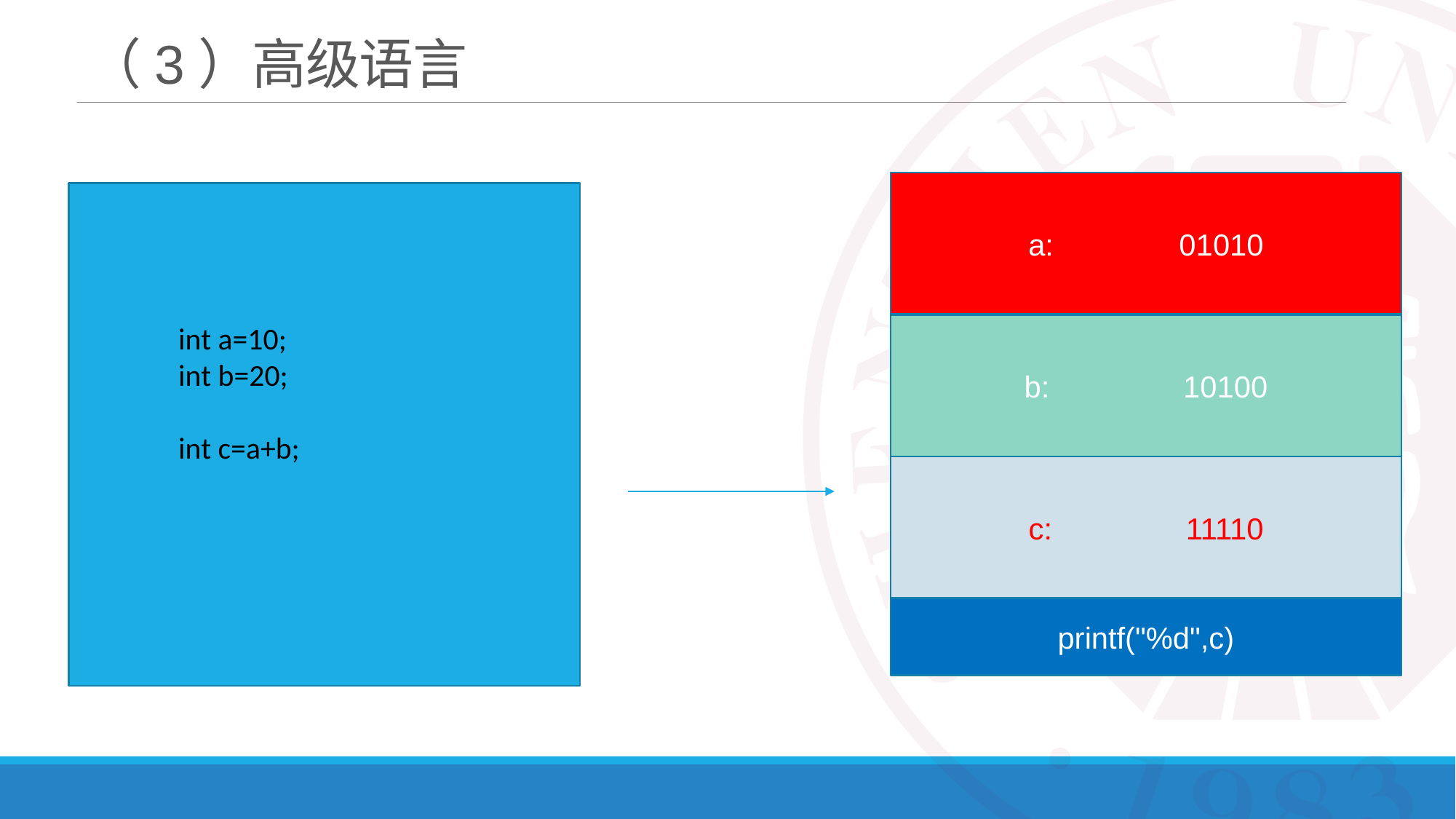

# （3）高级语言
a:               01010

int a=10;
int b=20;

int c=a+b;
b:                10100
c:                11110
printf("%d",c)